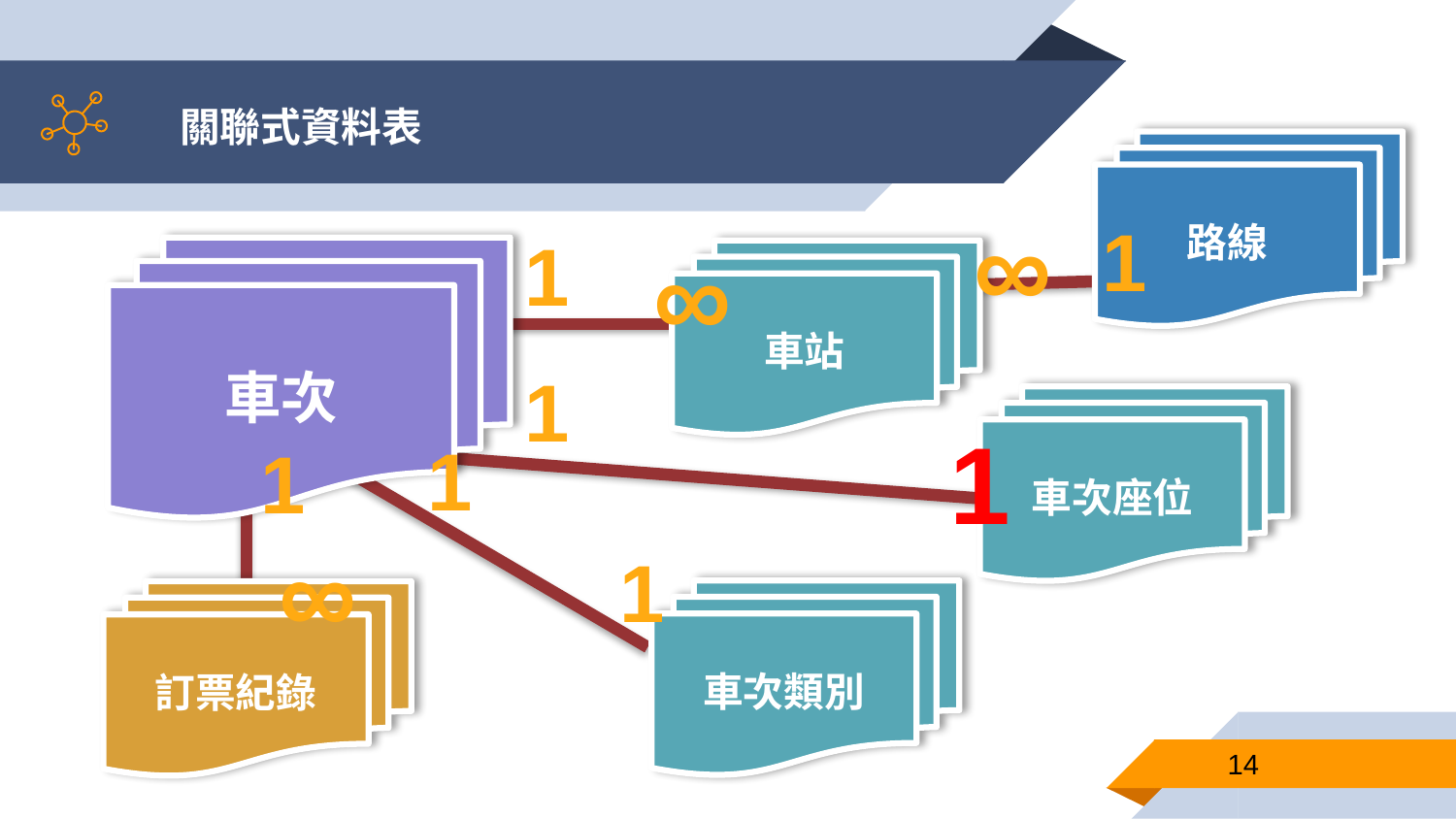

# 關聯式資料表

路線
∞
1
1
∞
車次
車站
1
車次座位
1
1
1
∞
1
車次類別
訂票紀錄
14